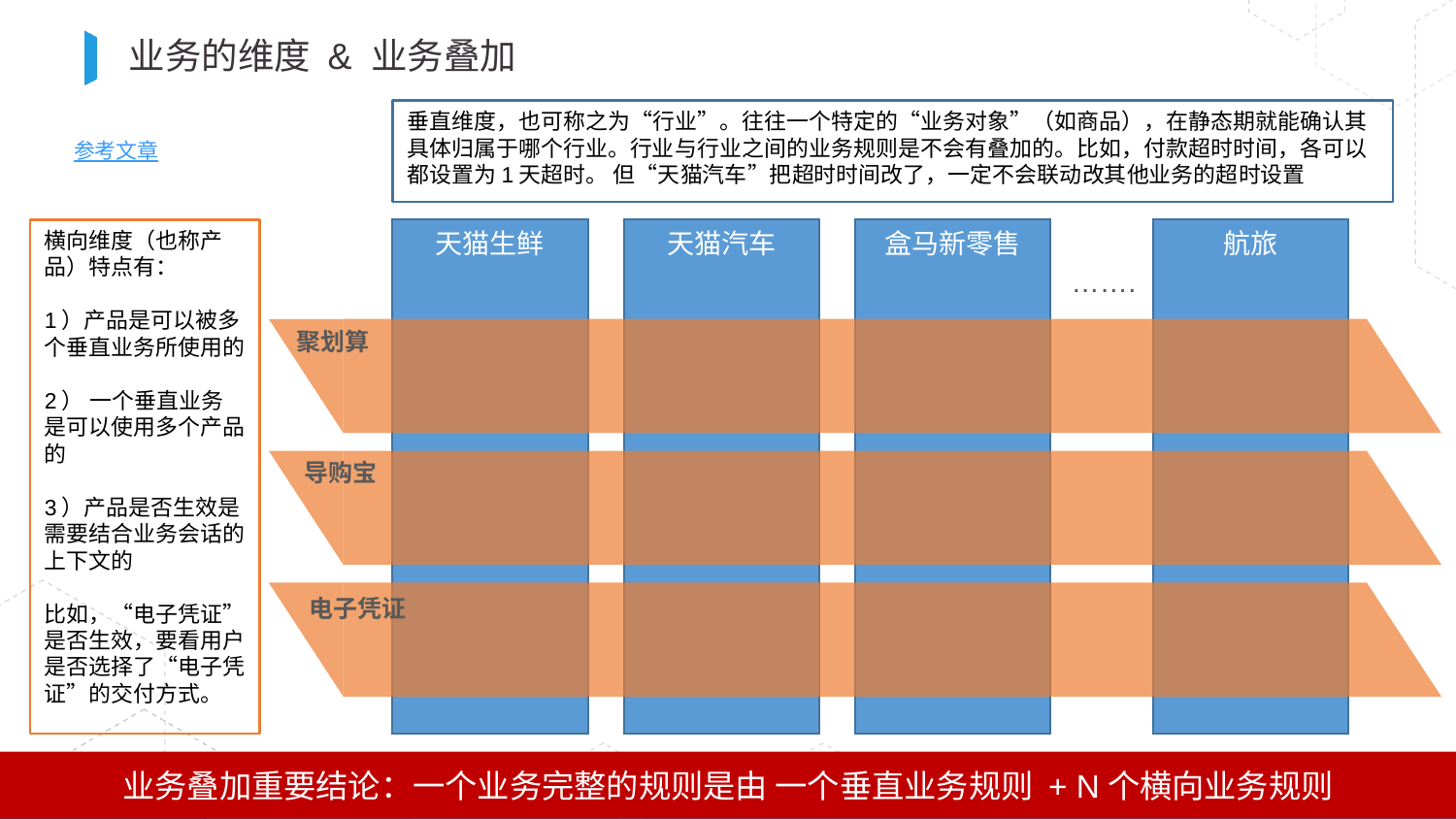

BBAAD9C20180234D78A0072836F0B6E062B9B20610168B20AFD9813BB1E32B59DB44BA38C1633B0822692708C84606EB88F9212A91D08BF11BBFC249735E20DE24F7F9AD9A25E6C734C229476F4249941E40E0C774495233B88681970162DCB8DBF6229FBE3
# 业务的维度 & 业务叠加
垂直维度，也可称之为“行业”。往往一个特定的“业务对象”（如商品），在静态期就能确认其具体归属于哪个行业。行业与行业之间的业务规则是不会有叠加的。比如，付款超时时间，各可以都设置为1天超时。 但“天猫汽车”把超时时间改了，一定不会联动改其他业务的超时设置
参考文章
横向维度（也称产品）特点有：

1）产品是可以被多个垂直业务所使用的

2） 一个垂直业务是可以使用多个产品的

3）产品是否生效是需要结合业务会话的上下文的

比如，“电子凭证”是否生效，要看用户是否选择了“电子凭证”的交付方式。

天猫生鲜
天猫汽车
盒马新零售
航旅
…….
聚划算

导购宝

电子凭证
业务叠加重要结论：一个业务完整的规则是由 一个垂直业务规则 + N个横向业务规则